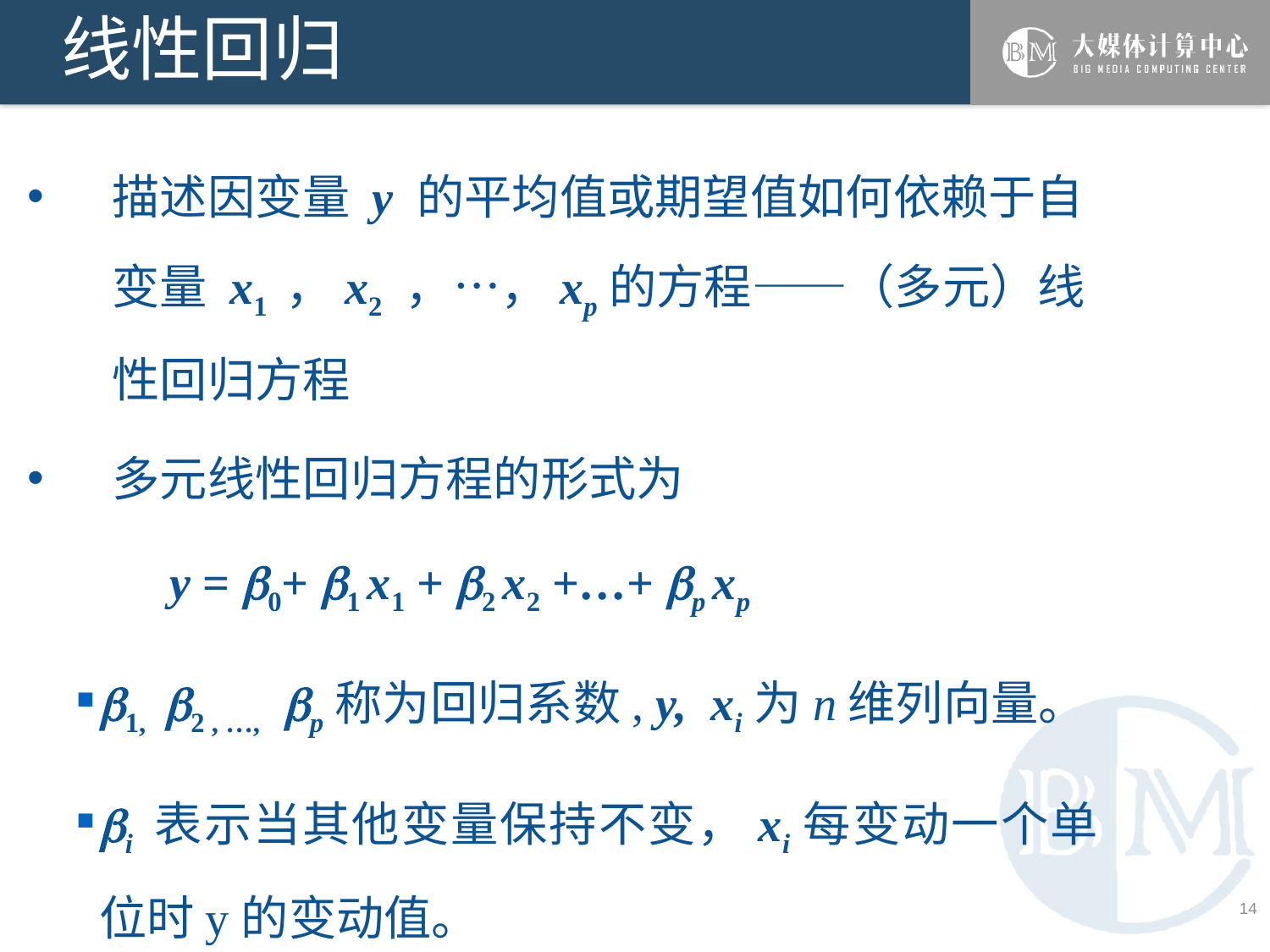

# 线性回归
描述因变量 y 的平均值或期望值如何依赖于自变量 x1 ，x2 ，…，xp的方程——（多元）线性回归方程
多元线性回归方程的形式为
            y = β0+ β1 x1 + β2 x2 +…+ βp xp
β1,  β2 , …,  βp称为回归系数, y,  xi为n维列向量。
βi 表示当其他变量保持不变，xi每变动一个单位时y的变动值。
14